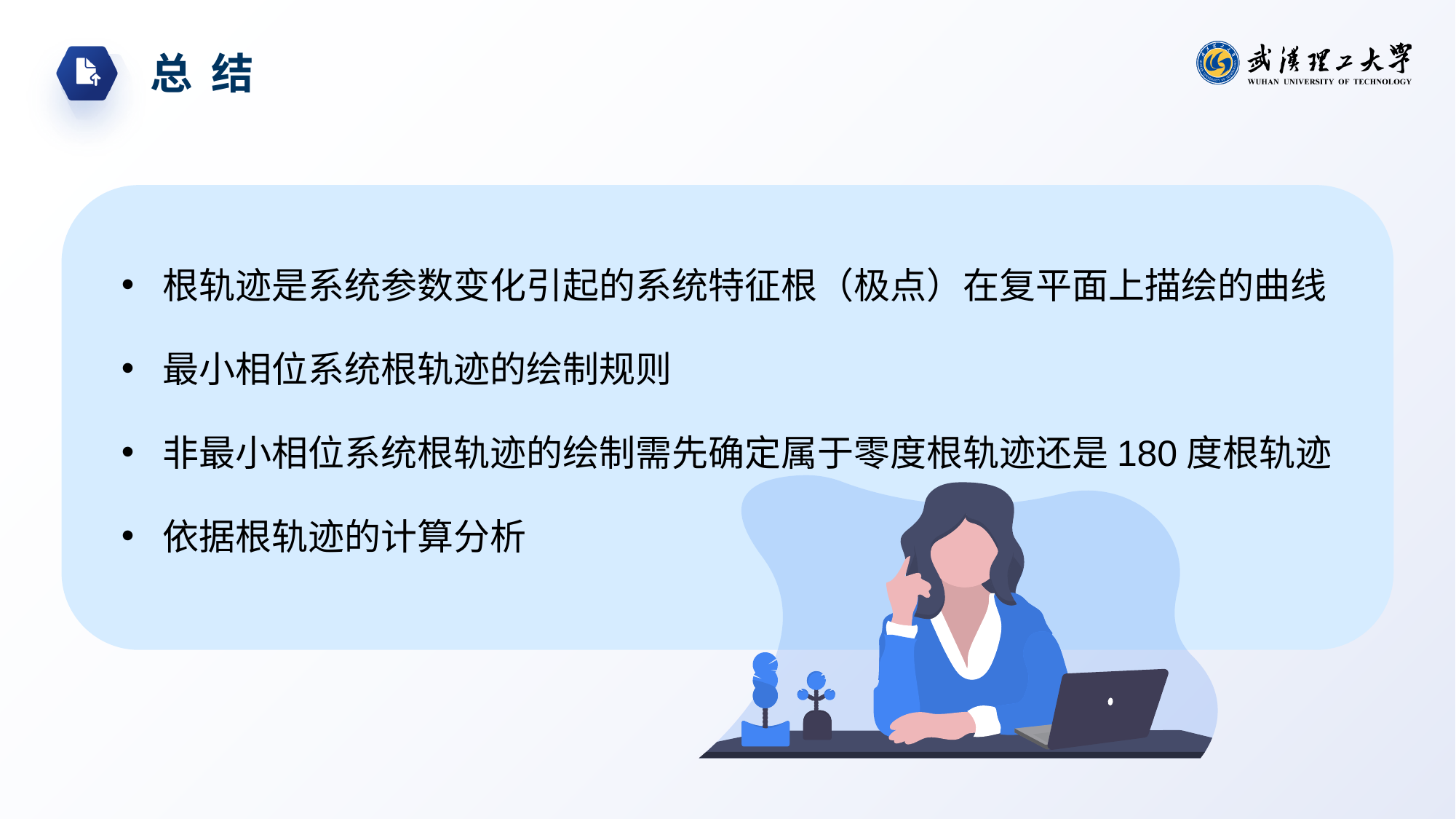

总 结

根轨迹是系统参数变化引起的系统特征根（极点）在复平面上描绘的曲线
最小相位系统根轨迹的绘制规则
非最小相位系统根轨迹的绘制需先确定属于零度根轨迹还是180度根轨迹
依据根轨迹的计算分析